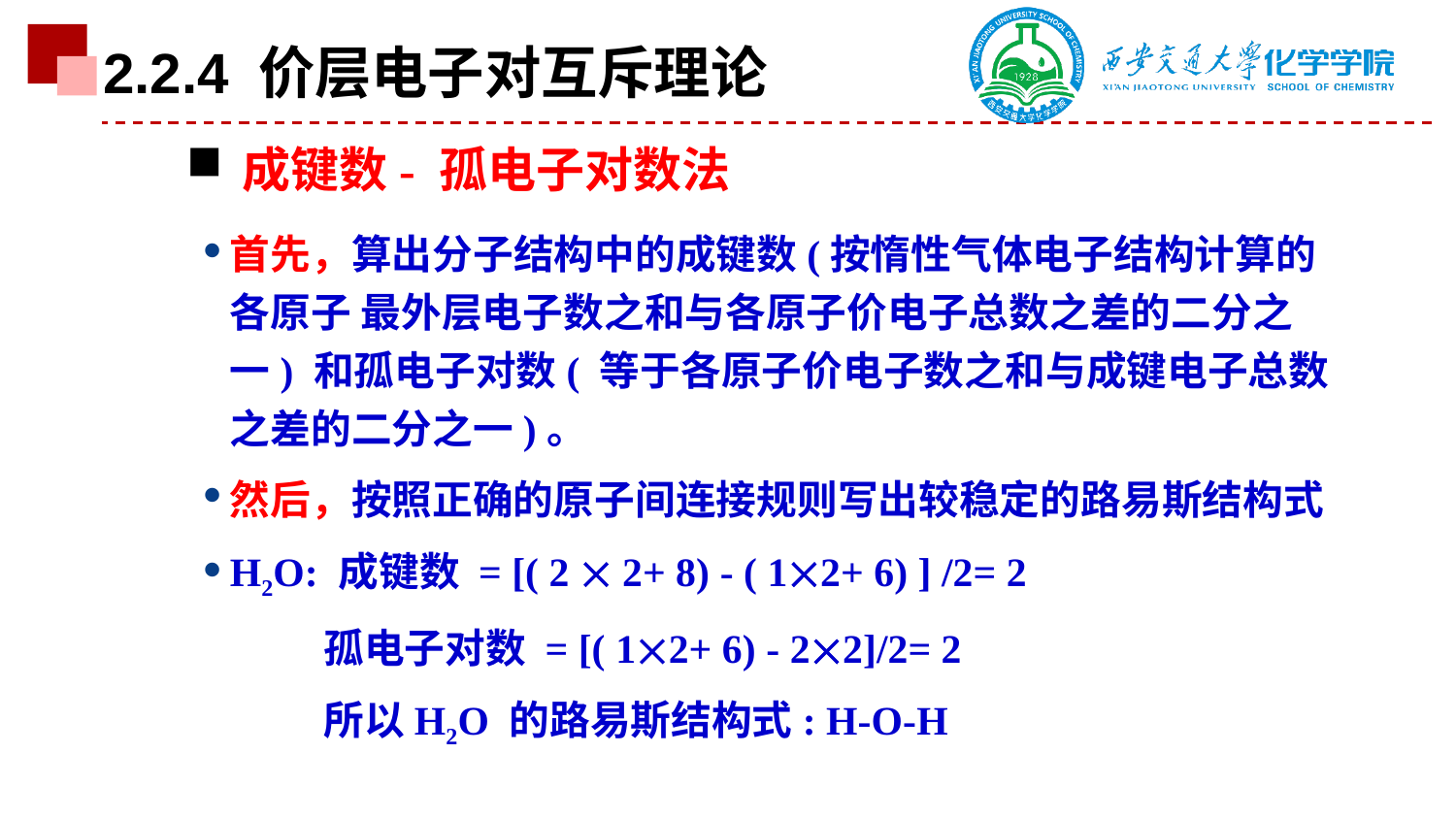

2.2.4 价层电子对互斥理论
成键数- 孤电子对数法
首先，算出分子结构中的成键数(按惰性气体电子结构计算的各原子 最外层电子数之和与各原子价电子总数之差的二分之一) 和孤电子对数( 等于各原子价电子数之和与成键电子总数之差的二分之一)。
然后，按照正确的原子间连接规则写出较稳定的路易斯结构式
H2O: 成键数 = [( 2 × 2+ 8) - ( 1×2+ 6) ] /2= 2
            孤电子对数 = [( 1×2+ 6) - 2×2]/2= 2
            所以H2O 的路易斯结构式: H-O-H